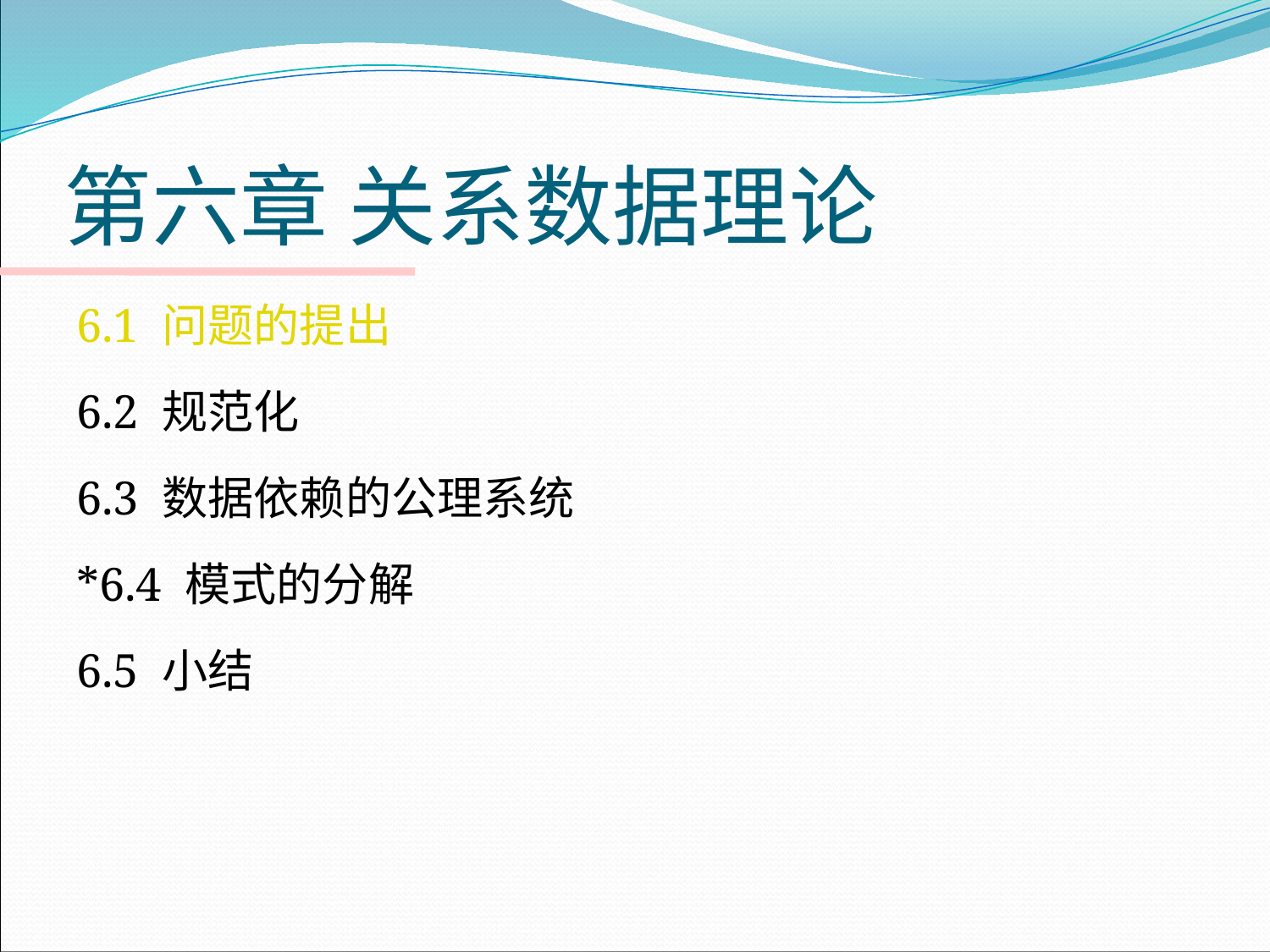

# 第六章 关系数据理论
6.1 问题的提出
6.2 规范化
6.3 数据依赖的公理系统
*6.4 模式的分解
6.5 小结

516